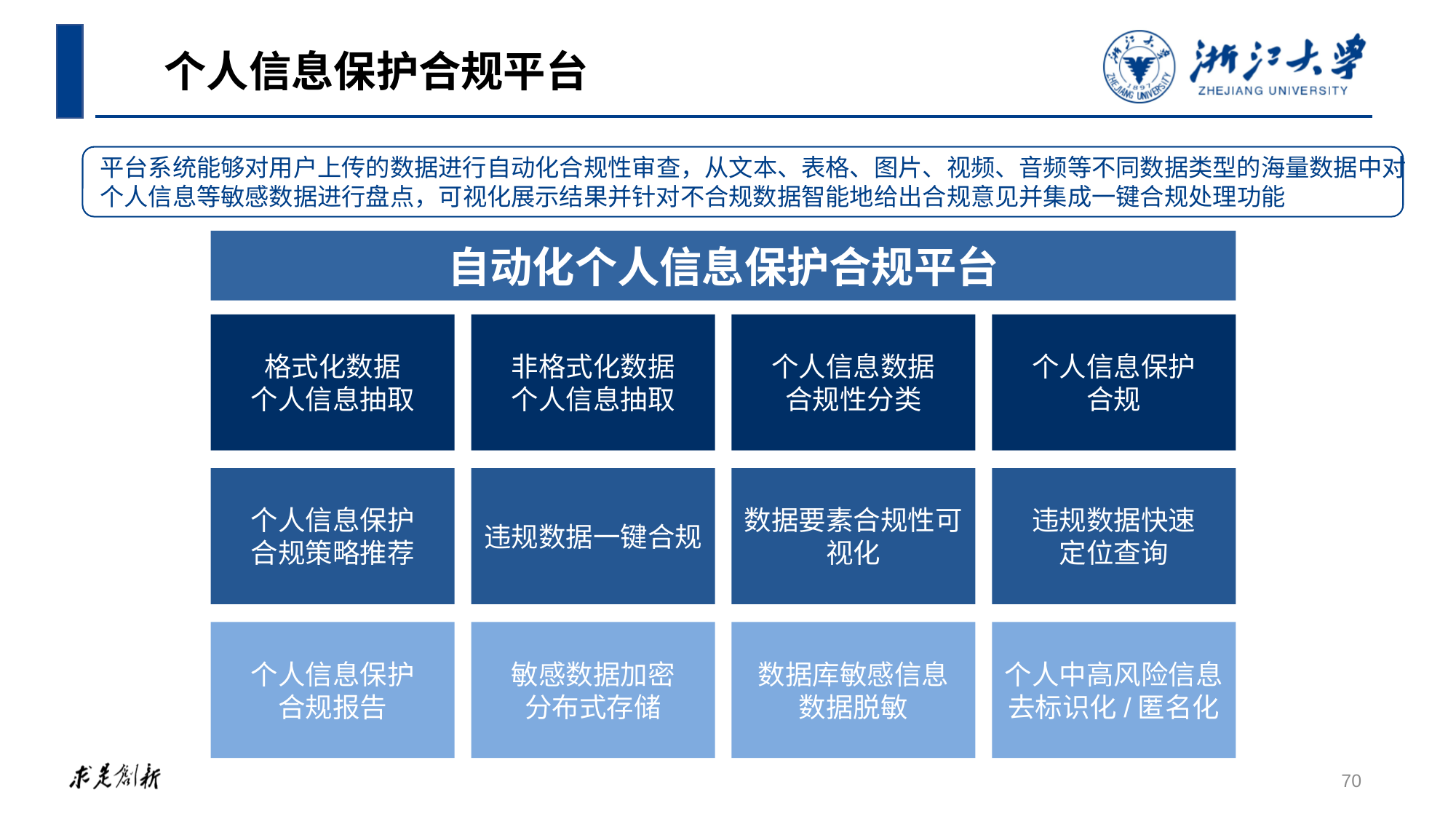

个人信息保护合规平台

平台系统能够对用户上传的数据进行自动化合规性审查，从文本、表格、图片、视频、音频等不同数据类型的海量数据中对个人信息等敏感数据进行盘点，可视化展示结果并针对不合规数据智能地给出合规意见并集成一键合规处理功能
自动化个人信息保护合规平台
格式化数据
个人信息抽取
非格式化数据
个人信息抽取
个人信息数据
合规性分类
个人信息保护
合规
个人信息保护
合规策略推荐
违规数据一键合规
数据要素合规性可视化
违规数据快速
定位查询
个人信息保护
合规报告
敏感数据加密
分布式存储
数据库敏感信息
数据脱敏
个人中高风险信息去标识化/匿名化
70